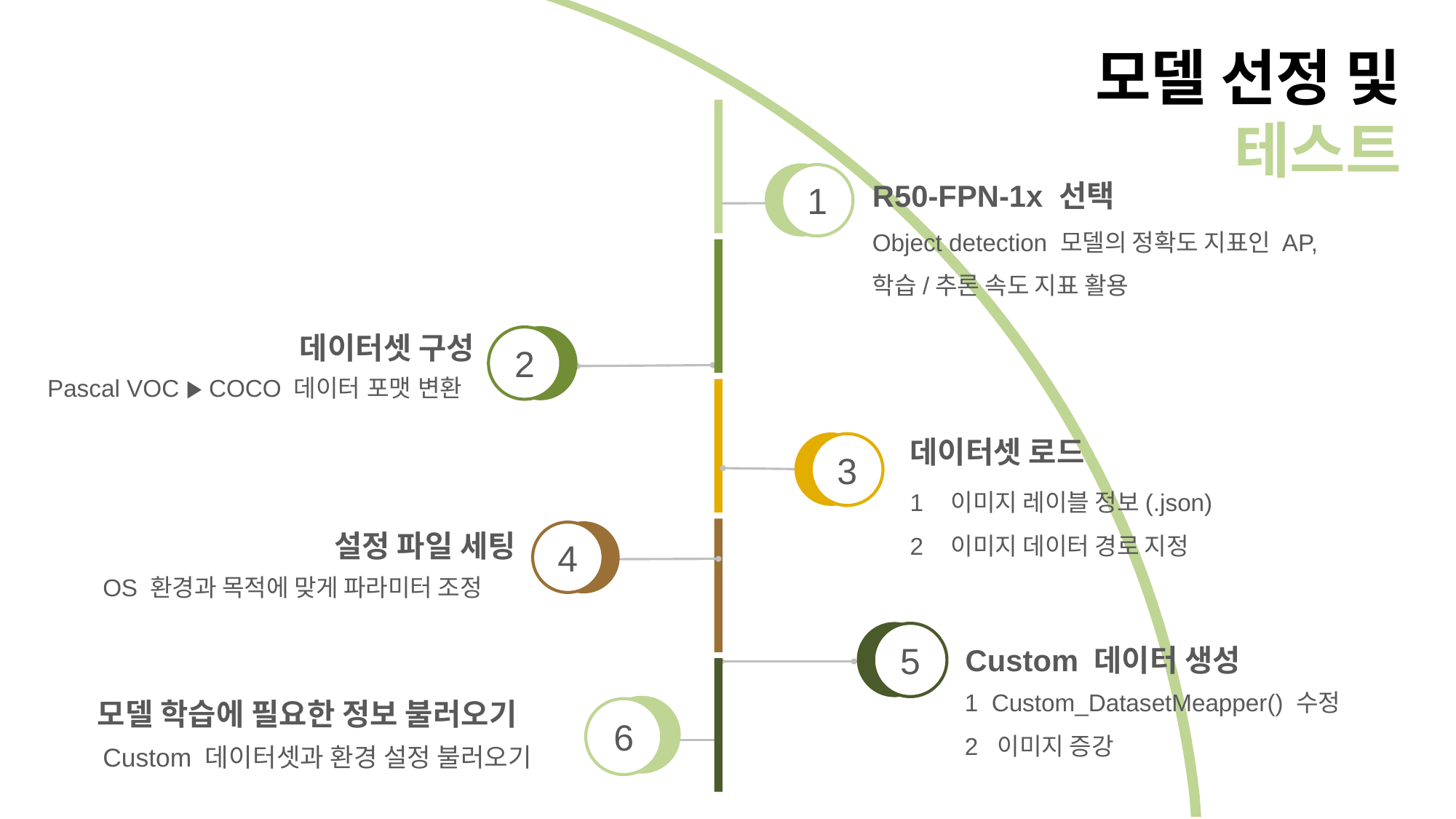

모델 선정 및
테스트

1
R50-FPN-1x 선택
Object detection 모델의 정확도 지표인 AP,
학습/추론 속도 지표 활용
데이터셋 구성
Pascal VOC ▶ COCO 데이터 포맷 변환

2
데이터셋 로드
이미지 레이블 정보(.json)
이미지 데이터 경로 지정

3

설정 파일 세팅
OS 환경과 목적에 맞게 파라미터 조정
4

5
Custom 데이터 생성
1  Custom_DatasetMeapper() 수정
2  이미지 증강
모델 학습에 필요한 정보 불러오기
Custom 데이터셋과 환경 설정 불러오기

6